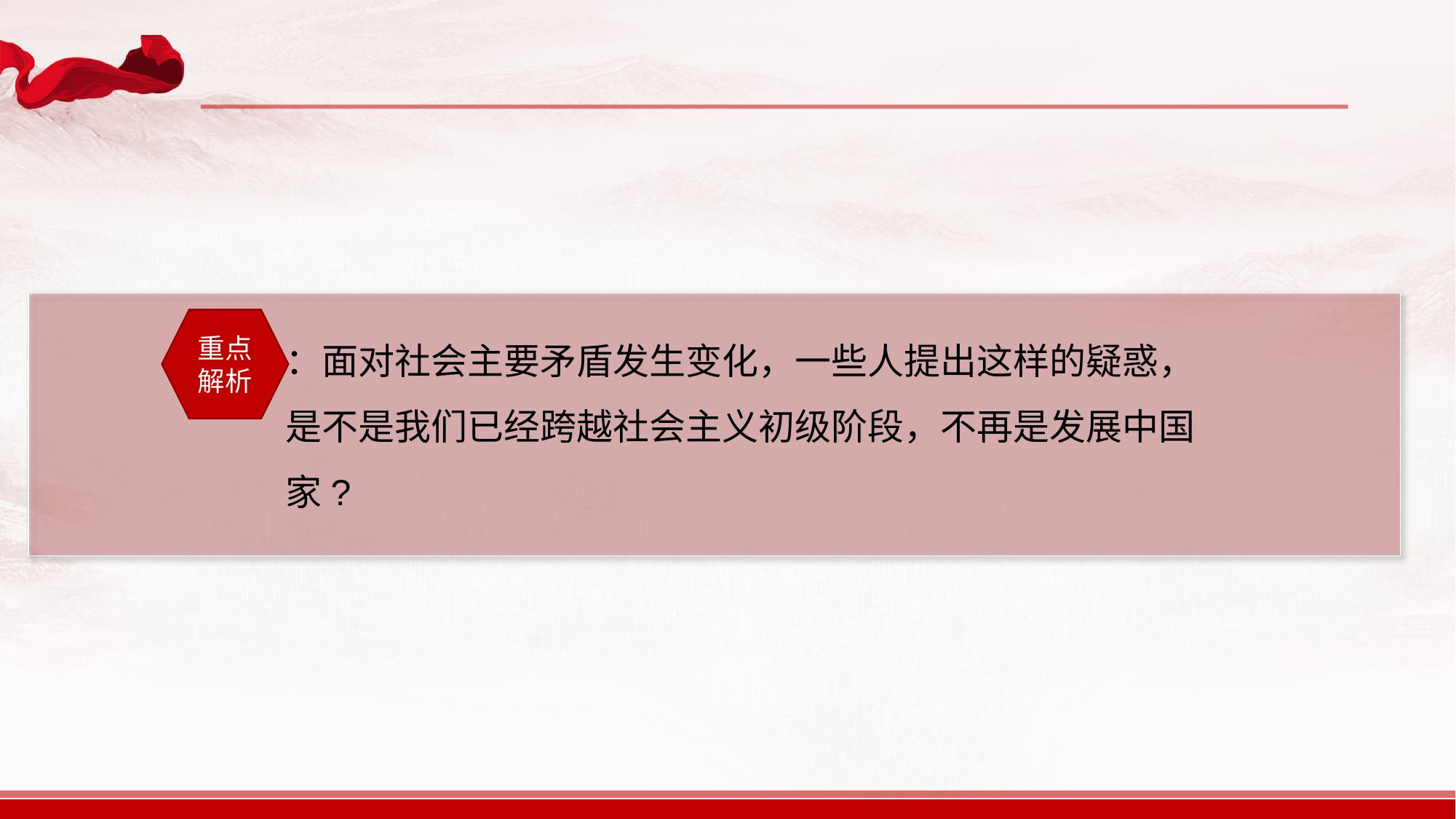

重点解析
：面对社会主要矛盾发生变化，一些人提出这样的疑惑，是不是我们已经跨越社会主义初级阶段，不再是发展中国家?